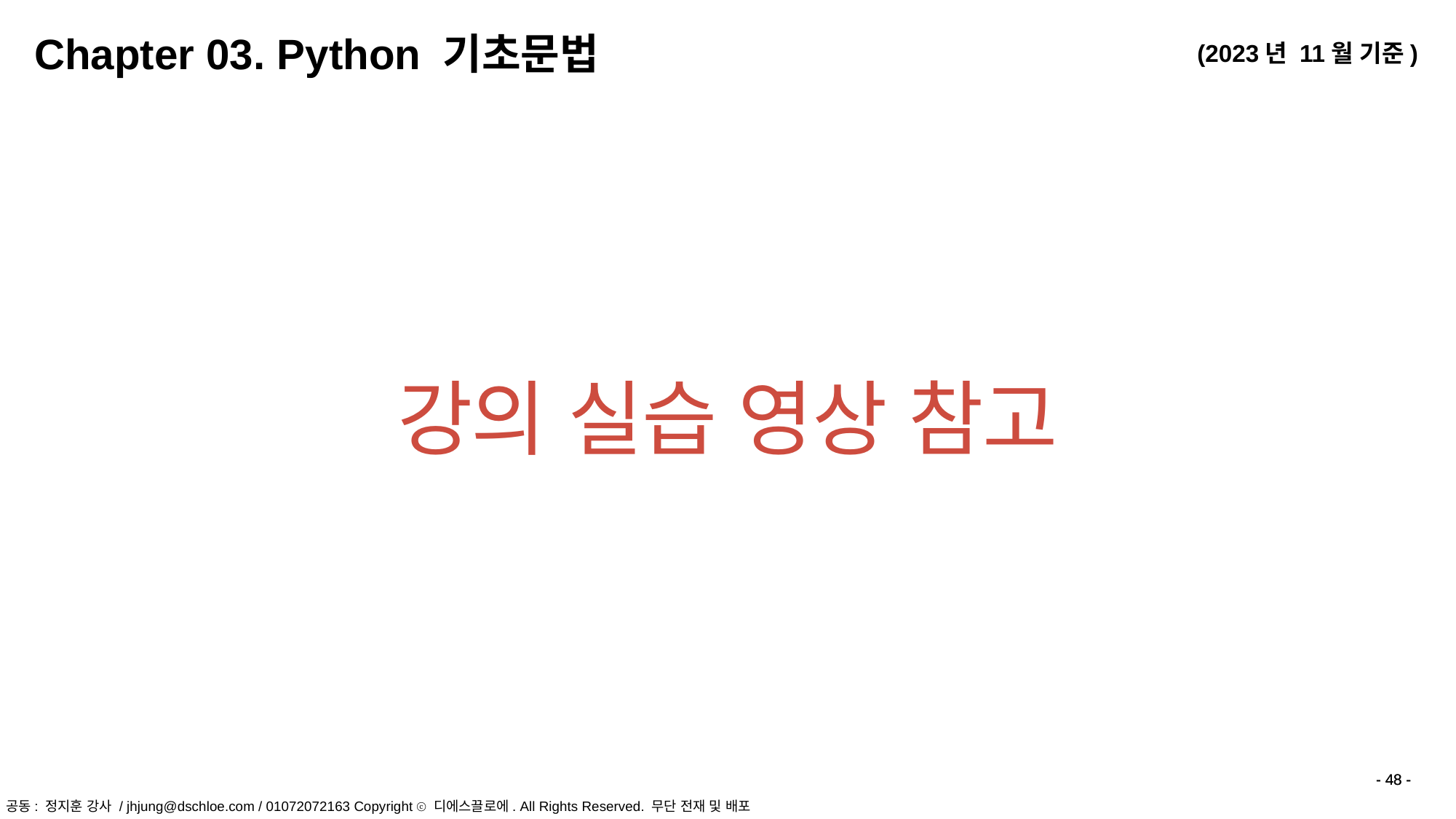

Chapter 03. Python 기초문법
강의 실습 영상 참고
- 48 -